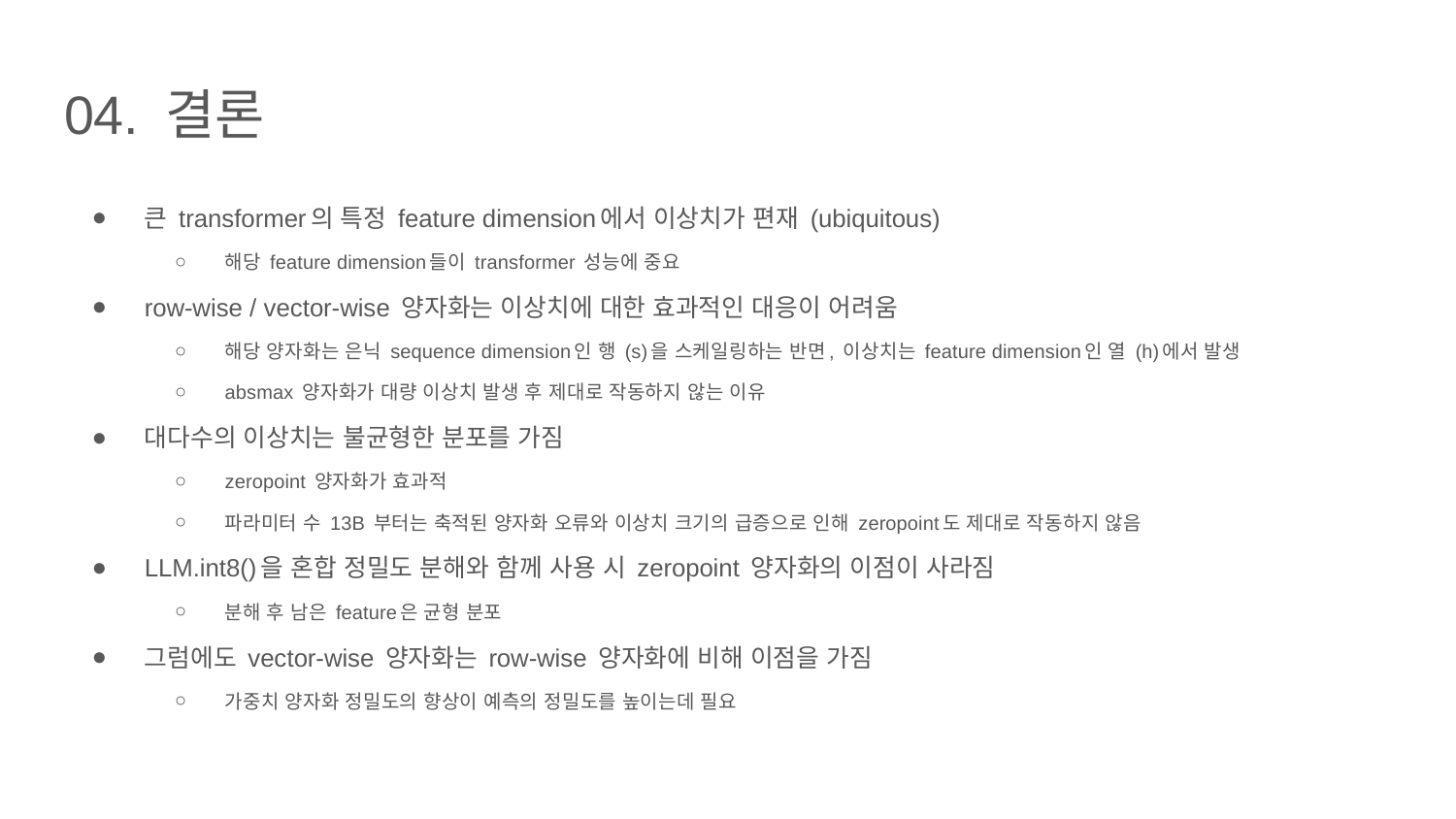

# 04. 결론
큰 transformer의 특정 feature dimension에서 이상치가 편재 (ubiquitous)
해당 feature dimension들이 transformer 성능에 중요
row-wise / vector-wise 양자화는 이상치에 대한 효과적인 대응이 어려움
해당 양자화는 은닉 sequence dimension인 행 (s)을 스케일링하는 반면, 이상치는 feature dimension인 열 (h)에서 발생
absmax 양자화가 대량 이상치 발생 후 제대로 작동하지 않는 이유
대다수의 이상치는 불균형한 분포를 가짐
zeropoint 양자화가 효과적
파라미터 수 13B 부터는 축적된 양자화 오류와 이상치 크기의 급증으로 인해 zeropoint도 제대로 작동하지 않음
LLM.int8()을 혼합 정밀도 분해와 함께 사용 시 zeropoint 양자화의 이점이 사라짐
분해 후 남은 feature은 균형 분포
그럼에도 vector-wise 양자화는 row-wise 양자화에 비해 이점을 가짐
가중치 양자화 정밀도의 향상이 예측의 정밀도를 높이는데 필요